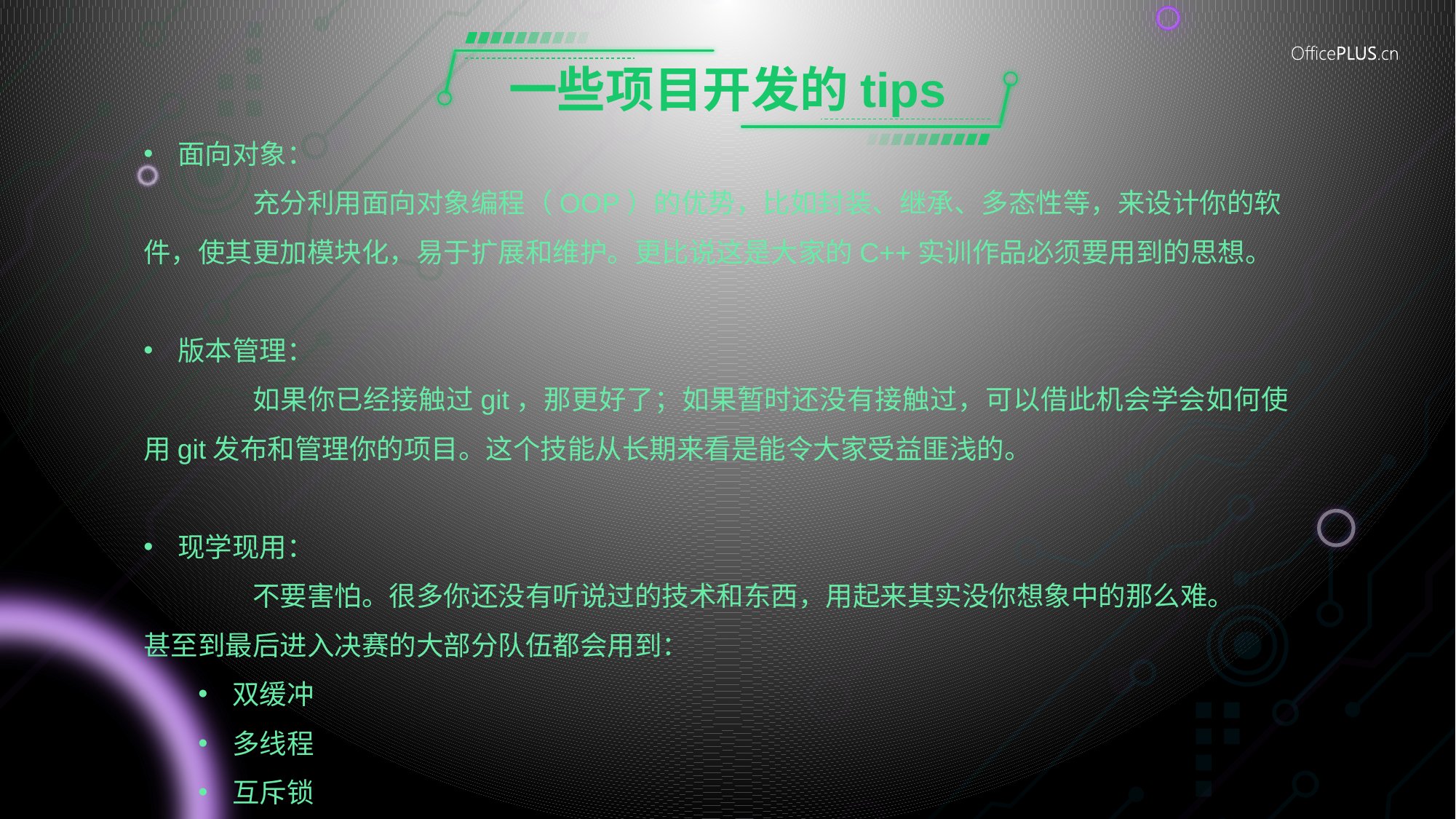

# 一些项目开发的tips
面向对象：
	充分利用面向对象编程（OOP）的优势，比如封装、继承、多态性等，来设计你的软件，使其更加模块化，易于扩展和维护。更比说这是大家的C++实训作品必须要用到的思想。

版本管理：
	如果你已经接触过git，那更好了；如果暂时还没有接触过，可以借此机会学会如何使用git发布和管理你的项目。这个技能从长期来看是能令大家受益匪浅的。

现学现用：
	不要害怕。很多你还没有听说过的技术和东西，用起来其实没你想象中的那么难。
甚至到最后进入决赛的大部分队伍都会用到：
双缓冲
多线程
互斥锁